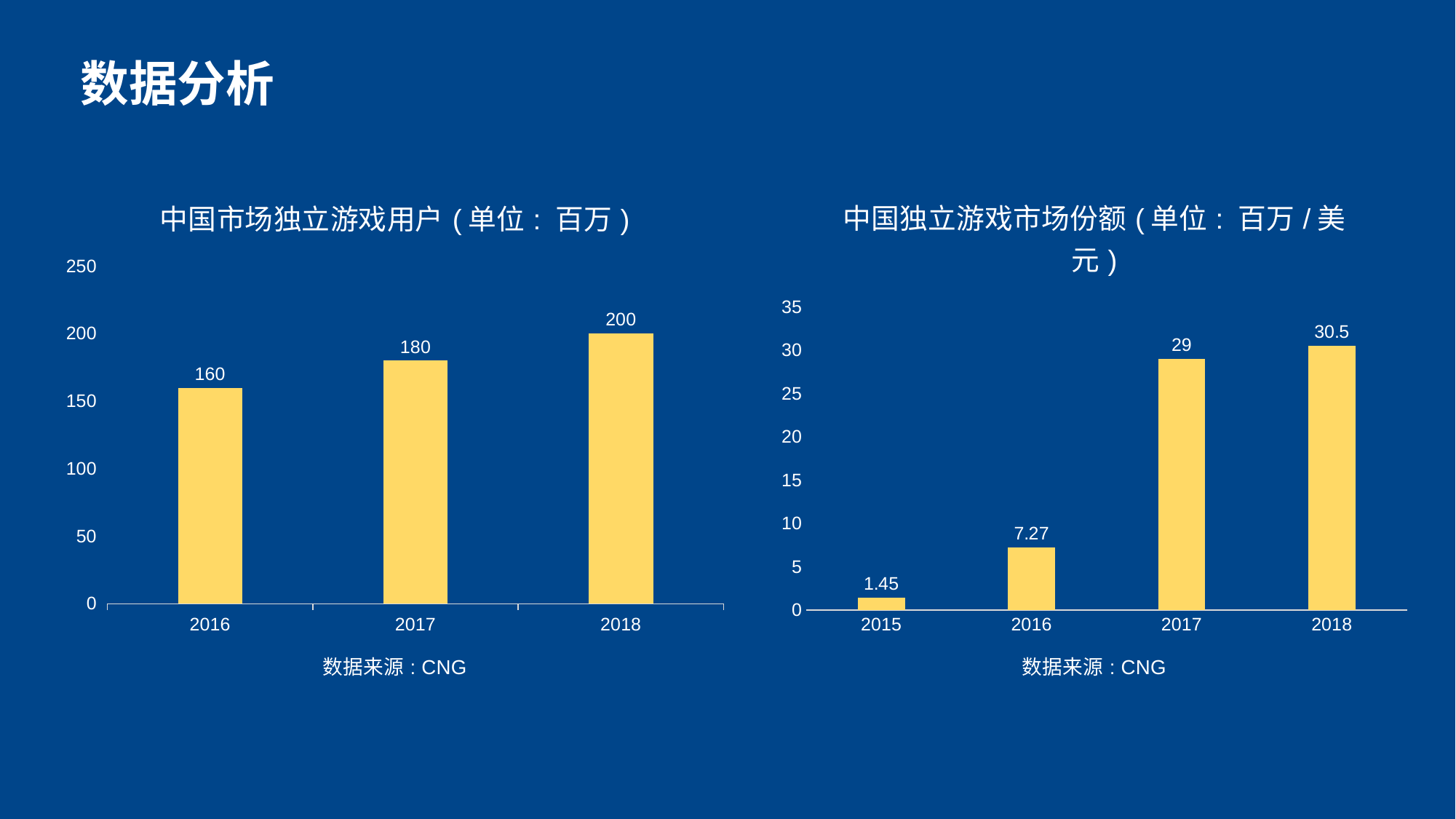

数据分析

### Chart: 中国市场独立游戏用户(单位: 百万)

| Category | Column1 Column3 |
|---|---|
| 2016 | 160.0 |
| 2017 | 180.0 |
| 2018 | 200.0 |

### Chart: 中国独立游戏市场份额(单位: 百万/美元)

| Category | Series 1 |
|---|---|
| 2015 | 1.45 |
| 2016 | 7.27 |
| 2017 | 29.0 |
| 2018 | 30.5 |